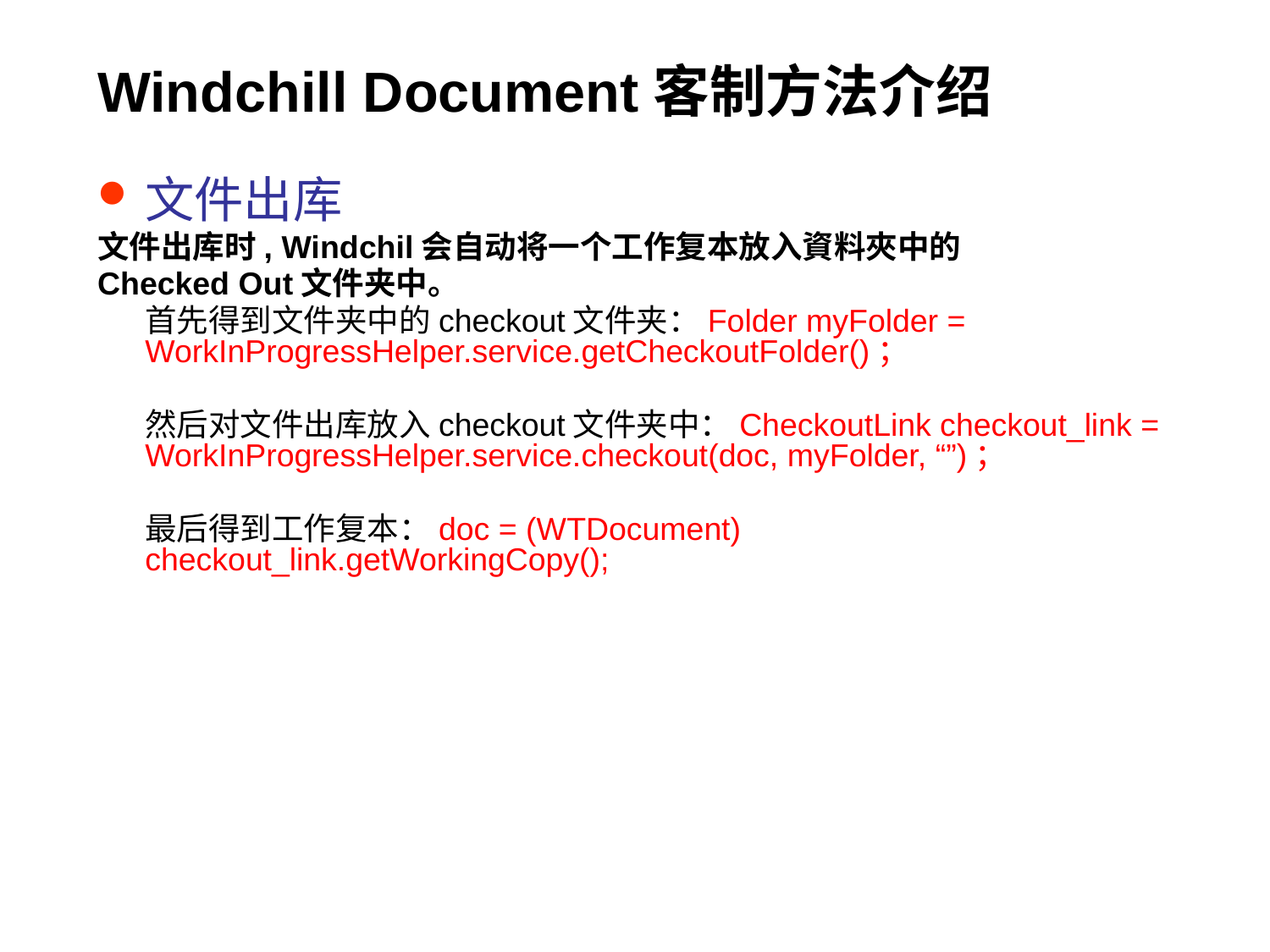

# Windchill Document客制方法介绍
文件出库
文件出库时, Windchil会自动将一个工作复本放入資料夾中的
Checked Out文件夹中。
	首先得到文件夹中的checkout文件夹：Folder myFolder = WorkInProgressHelper.service.getCheckoutFolder()；

	然后对文件出库放入checkout文件夹中：CheckoutLink checkout_link = WorkInProgressHelper.service.checkout(doc, myFolder, “”)；

	最后得到工作复本：doc = (WTDocument) checkout_link.getWorkingCopy();